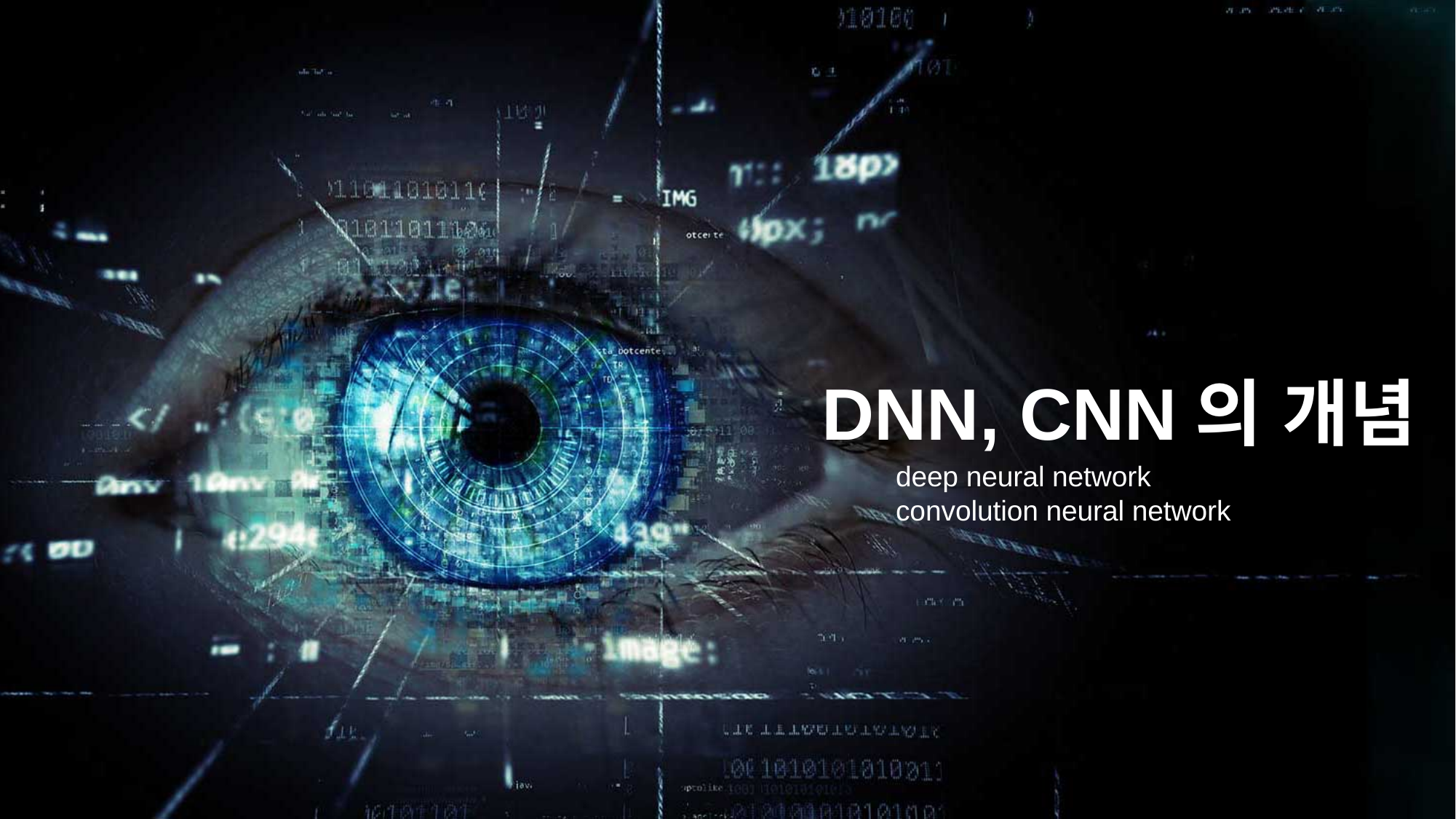

DNN, CNN의 개념
deep neural network
convolution neural network